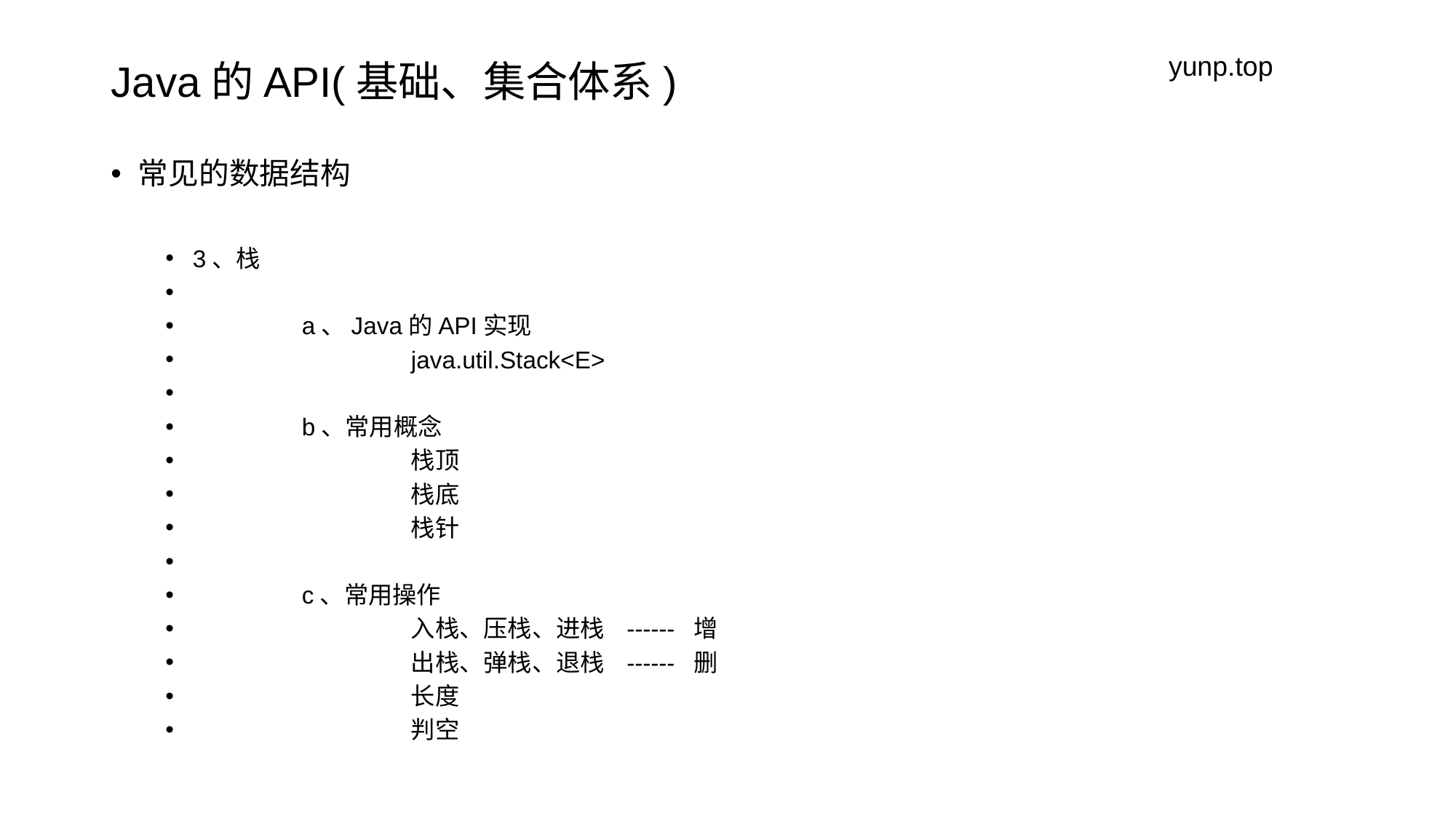

# Java的API(基础、集合体系)
yunp.top
常见的数据结构

3、栈

	a、Java的API实现
		java.util.Stack<E>

	b、常用概念
		栈顶
		栈底
		栈针

	c、常用操作
		入栈、压栈、进栈   ------  增
		出栈、弹栈、退栈   ------  删
		长度
		判空